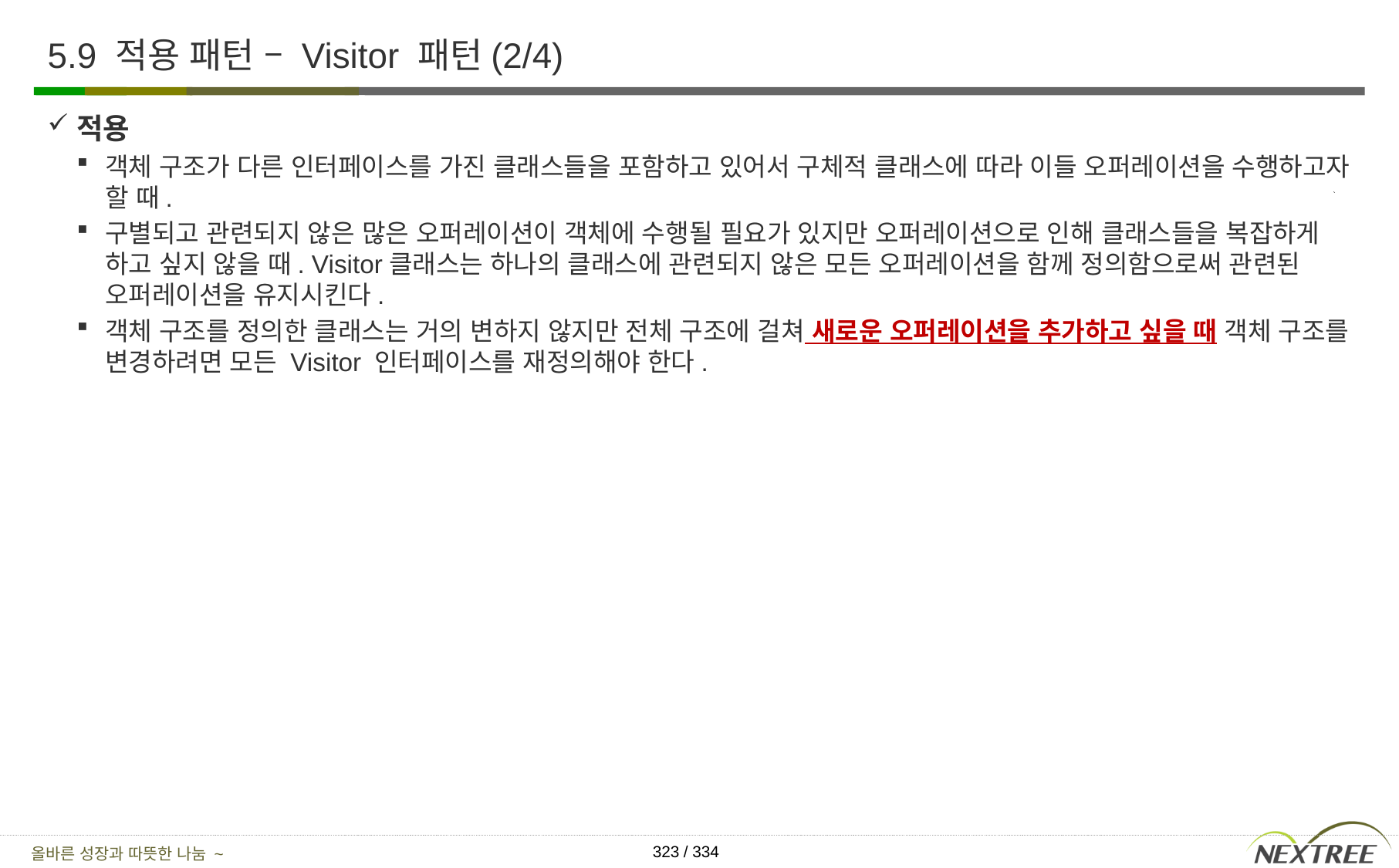

# 5.9 적용 패턴 – Visitor 패턴(2/4)
적용
객체 구조가 다른 인터페이스를 가진 클래스들을 포함하고 있어서 구체적 클래스에 따라 이들 오퍼레이션을 수행하고자 할 때.
구별되고 관련되지 않은 많은 오퍼레이션이 객체에 수행될 필요가 있지만 오퍼레이션으로 인해 클래스들을 복잡하게 하고 싶지 않을 때. Visitor클래스는 하나의 클래스에 관련되지 않은 모든 오퍼레이션을 함께 정의함으로써 관련된 오퍼레이션을 유지시킨다.
객체 구조를 정의한 클래스는 거의 변하지 않지만 전체 구조에 걸쳐 새로운 오퍼레이션을 추가하고 싶을 때 객체 구조를 변경하려면 모든 Visitor 인터페이스를 재정의해야 한다.